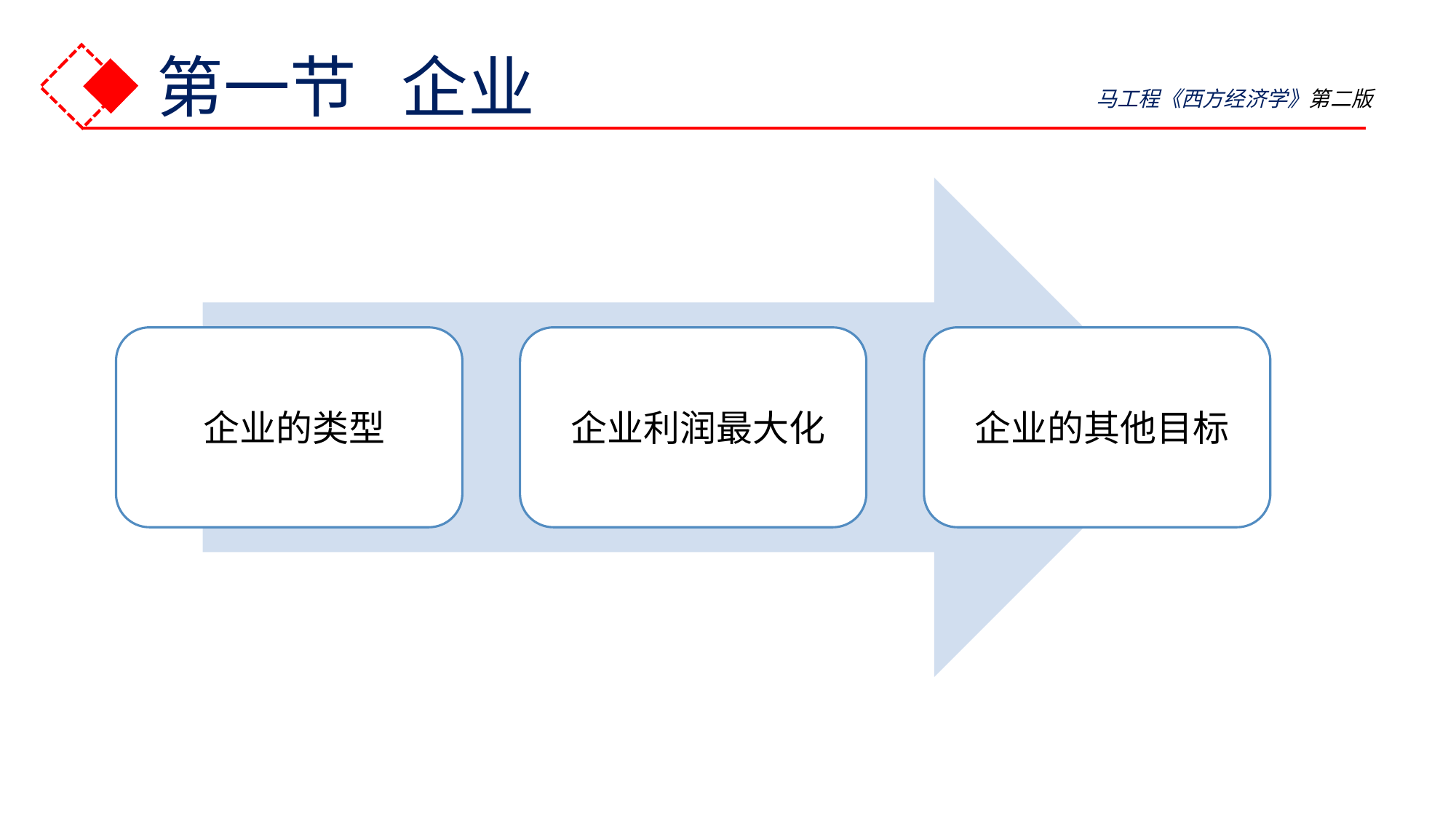

# 第一节   企业

马工程《西方经济学》第二版
企业的类型
企业利润最大化
企业的其他目标